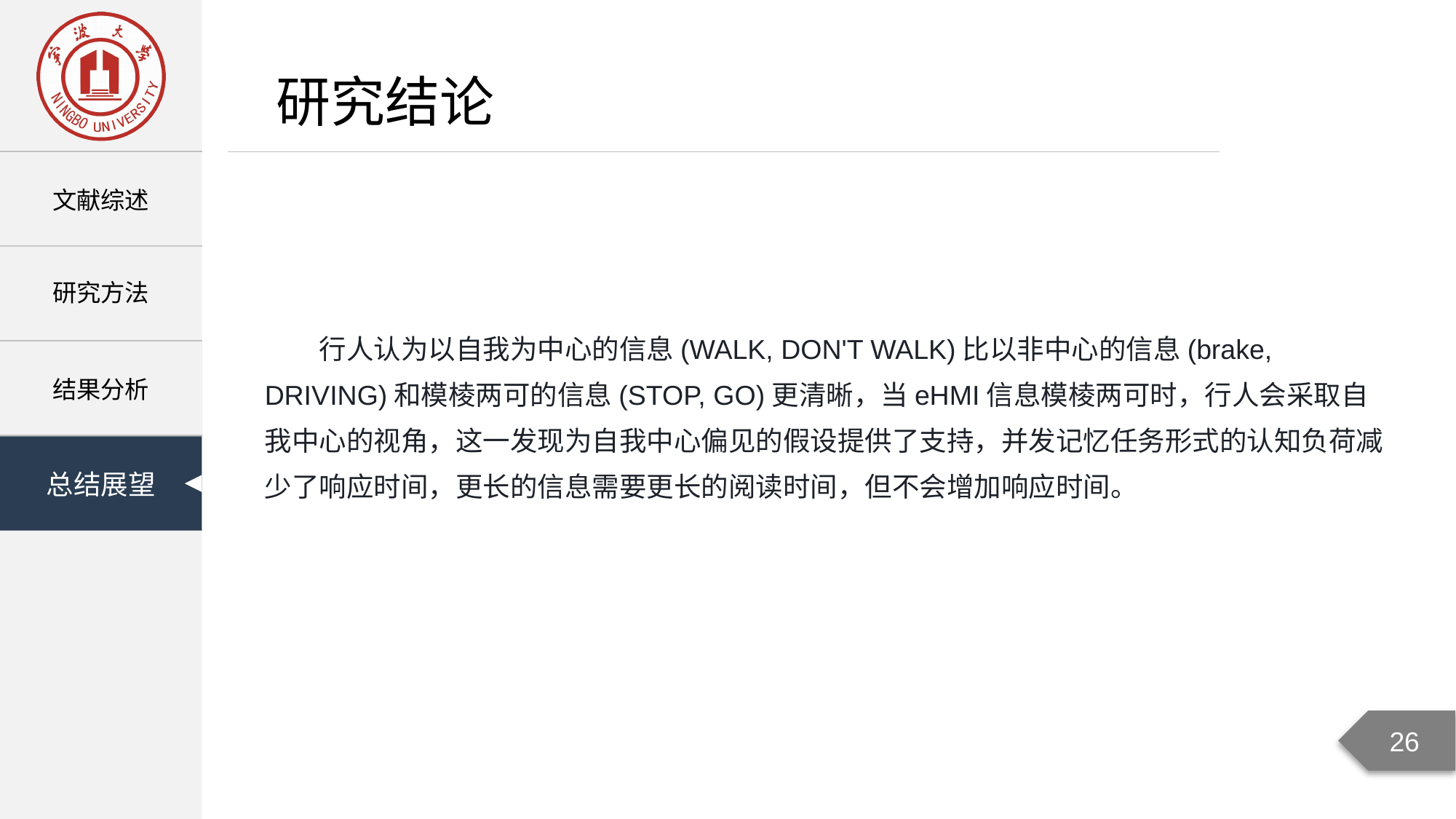

研究结论
行人认为以自我为中心的信息(WALK, DON'T WALK)比以非中心的信息(brake, DRIVING)和模棱两可的信息(STOP, GO)更清晰，当eHMI信息模棱两可时，行人会采取自我中心的视角，这一发现为自我中心偏见的假设提供了支持，并发记忆任务形式的认知负荷减少了响应时间，更长的信息需要更长的阅读时间，但不会增加响应时间。